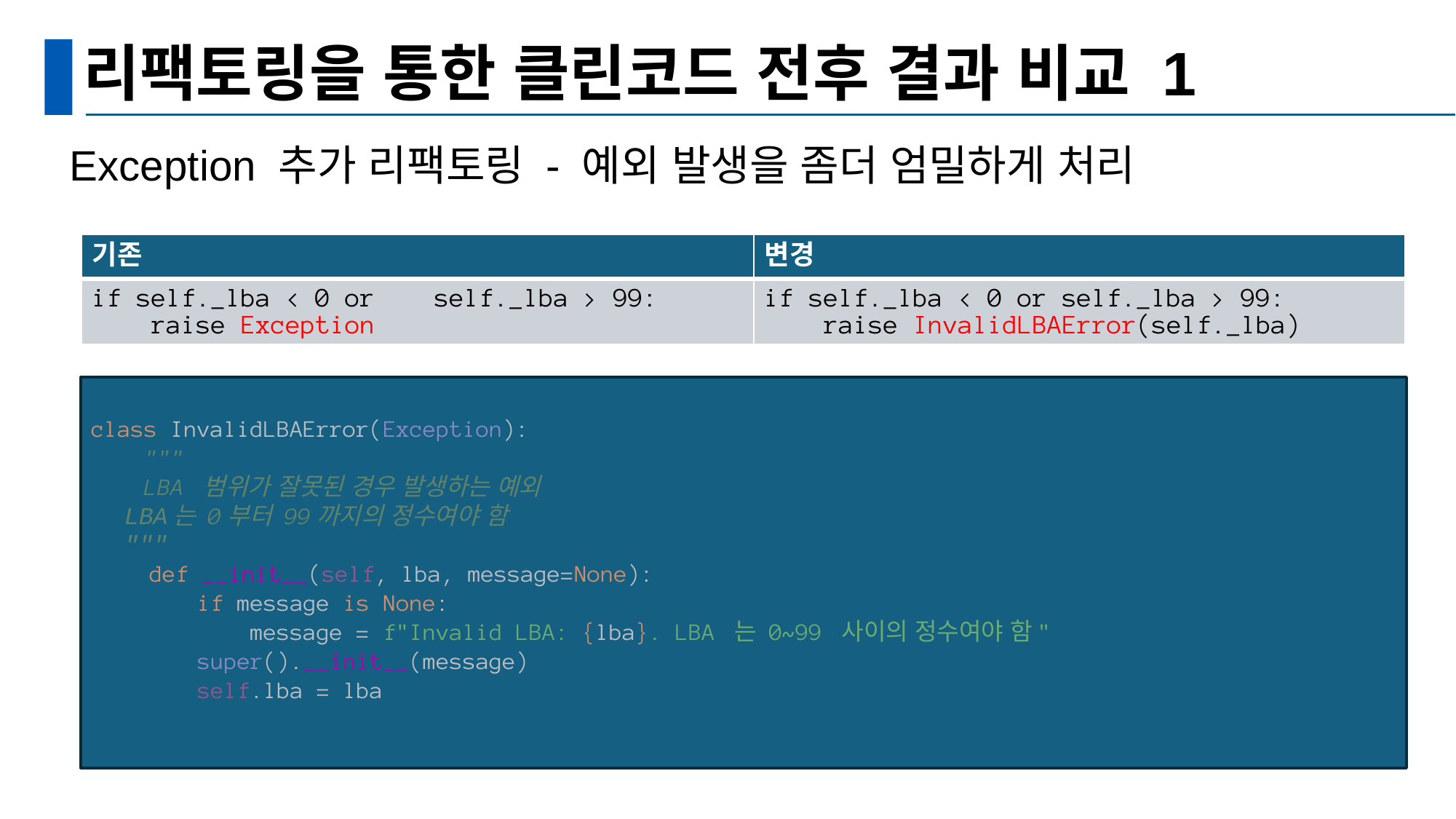

# 리팩토링을 통한 클린코드 전후 결과 비교 1
Exception 추가 리팩토링 - 예외 발생을 좀더 엄밀하게 처리
| 기존 | 변경 |
| --- | --- |
| if self.\_lba < 0 or self.\_lba > 99: raise Exception | if self.\_lba < 0 or self.\_lba > 99: raise InvalidLBAError(self.\_lba) |
class InvalidLBAError(Exception):
    """
    LBA 범위가 잘못된 경우 발생하는 예외
    LBA는 0부터 99까지의 정수여야 함
    """
    def __init__(self, lba, message=None):
        if message is None:
            message = f"Invalid LBA: {lba}. LBA 는 0~99 사이의 정수여야 함"
        super().__init__(message)
        self.lba = lba